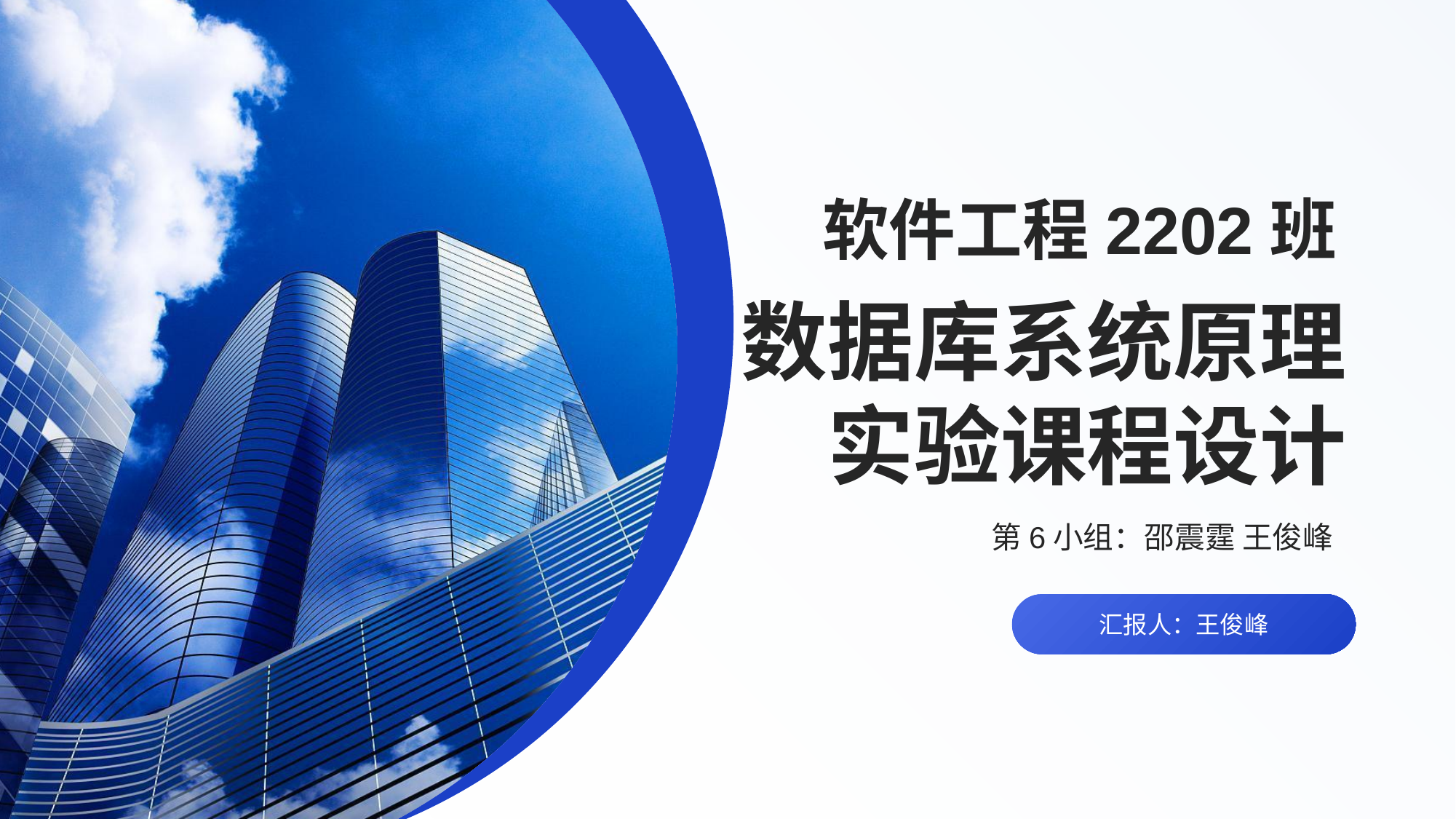

软件工程2202班
# 数据库系统原理实验课程设计
第6小组：邵震霆 王俊峰
汇报人：王俊峰